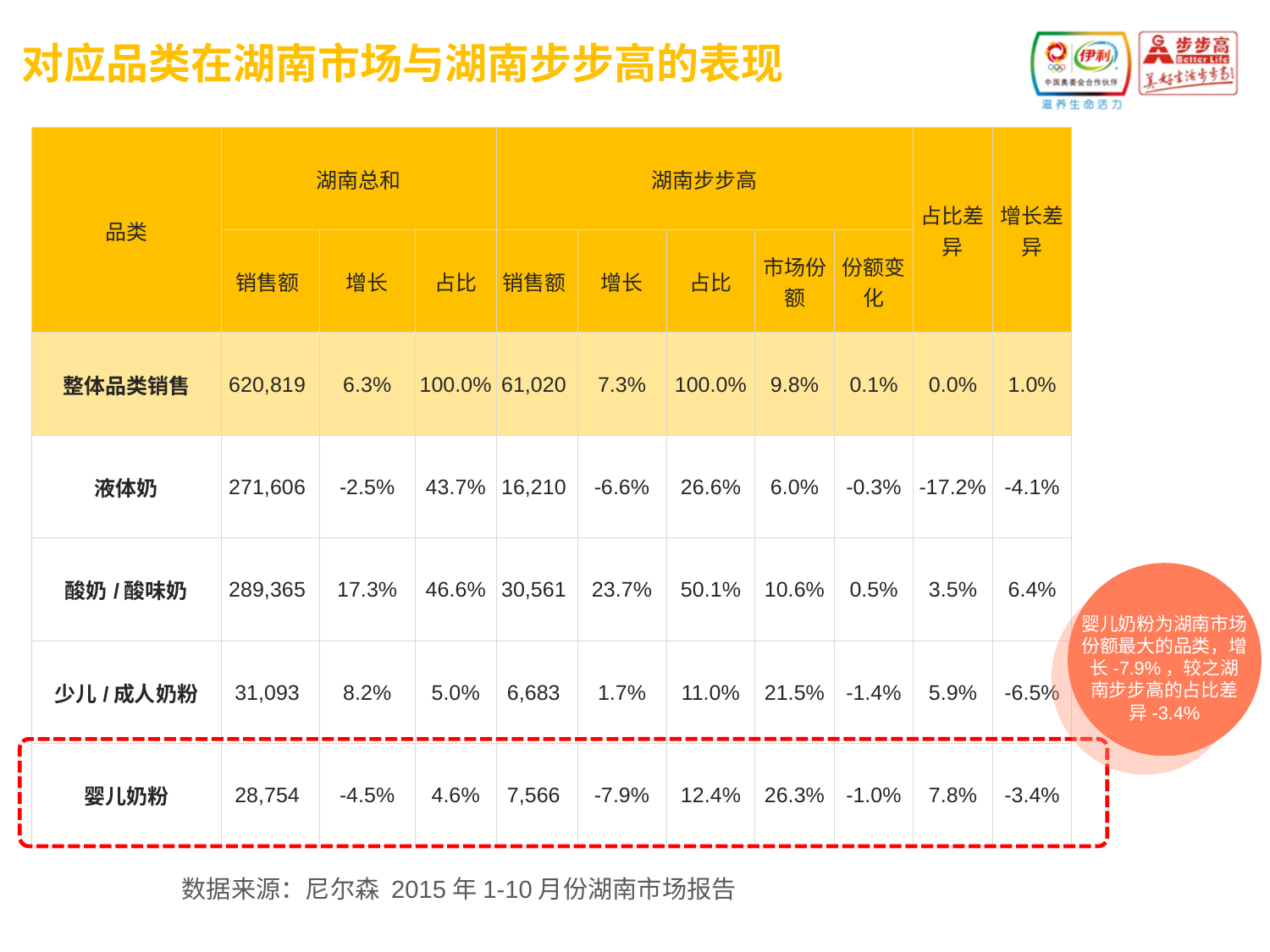

对应品类在湖南市场与湖南步步高的表现
| 品类 | 湖南总和 |  |  | 湖南步步高 |  |  |  |  | 占比差异 | 增长差异 |
| --- | --- | --- | --- | --- | --- | --- | --- | --- | --- | --- |
|  | 销售额 | 增长 | 占比 | 销售额 | 增长 | 占比 | 市场份额 | 份额变化 |  |  |
| 整体品类销售 | 620,819 | 6.3% | 100.0% | 61,020 | 7.3% | 100.0% | 9.8% | 0.1% | 0.0% | 1.0% |
| 液体奶 | 271,606 | -2.5% | 43.7% | 16,210 | -6.6% | 26.6% | 6.0% | -0.3% | -17.2% | -4.1% |
| 酸奶/酸味奶 | 289,365 | 17.3% | 46.6% | 30,561 | 23.7% | 50.1% | 10.6% | 0.5% | 3.5% | 6.4% |
| 少儿/成人奶粉 | 31,093 | 8.2% | 5.0% | 6,683 | 1.7% | 11.0% | 21.5% | -1.4% | 5.9% | -6.5% |
| 婴儿奶粉 | 28,754 | -4.5% | 4.6% | 7,566 | -7.9% | 12.4% | 26.3% | -1.0% | 7.8% | -3.4% |

婴儿奶粉为湖南市场份额最大的品类，增长-7.9%，较之湖南步步高的占比差异-3.4%
数据来源：尼尔森 2015年1-10月份湖南市场报告